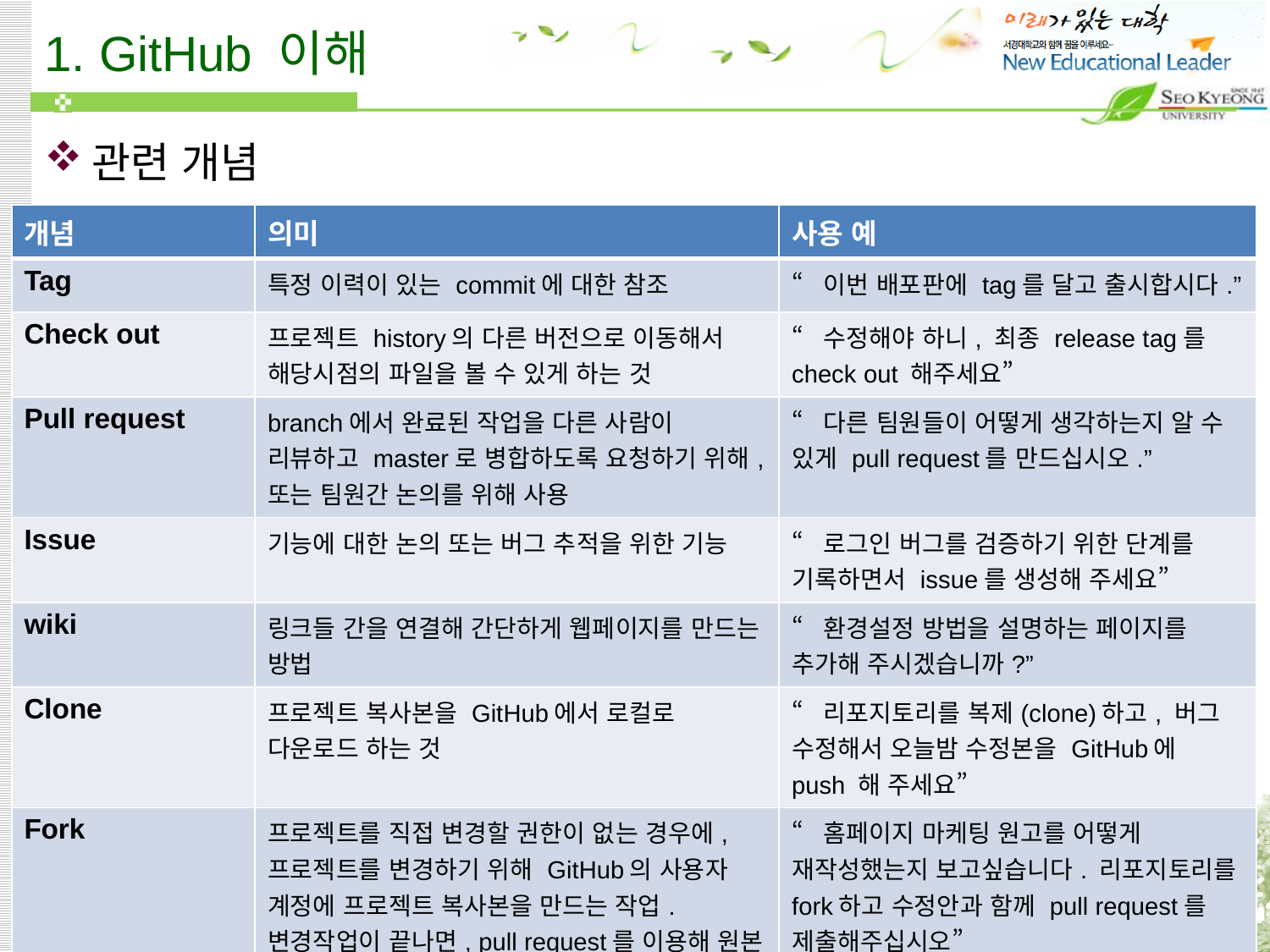

# 1. GitHub 이해
관련 개념

| 개념 | 의미 | 사용 예 |
| --- | --- | --- |
| Tag | 특정 이력이 있는 commit에 대한 참조 | “이번 배포판에 tag를 달고 출시합시다.” |
| Check out | 프로젝트 history의 다른 버전으로 이동해서 해당시점의 파일을 볼 수 있게 하는 것 | “수정해야 하니, 최종 release tag를 check out 해주세요” |
| Pull request | branch에서 완료된 작업을 다른 사람이 리뷰하고 master로 병합하도록 요청하기 위해, 또는 팀원간 논의를 위해 사용 | “다른 팀원들이 어떻게 생각하는지 알 수 있게 pull request를 만드십시오.” |
| Issue | 기능에 대한 논의 또는 버그 추적을 위한 기능 | “로그인 버그를 검증하기 위한 단계를 기록하면서 issue를 생성해 주세요” |
| wiki | 링크들 간을 연결해 간단하게 웹페이지를 만드는 방법 | “환경설정 방법을 설명하는 페이지를 추가해 주시겠습니까?” |
| Clone | 프로젝트 복사본을 GitHub에서 로컬로 다운로드 하는 것 | “리포지토리를 복제(clone)하고, 버그 수정해서 오늘밤 수정본을 GitHub에 push 해 주세요” |
| Fork | 프로젝트를 직접 변경할 권한이 없는 경우에, 프로젝트를 변경하기 위해 GitHub의 사용자 계정에 프로젝트 복사본을 만드는 작업. 변경작업이 끝나면, pull request를 이용해 원본 프로젝트에 변경내용을 반영할 수 있음 | “홈페이지 마케팅 원고를 어떻게 재작성했는지 보고싶습니다. 리포지토리를 fork하고 수정안과 함께 pull request를 제출해주십시오” |
서경대학교 컴퓨터과학과 전공역량강화프로그램 이지영